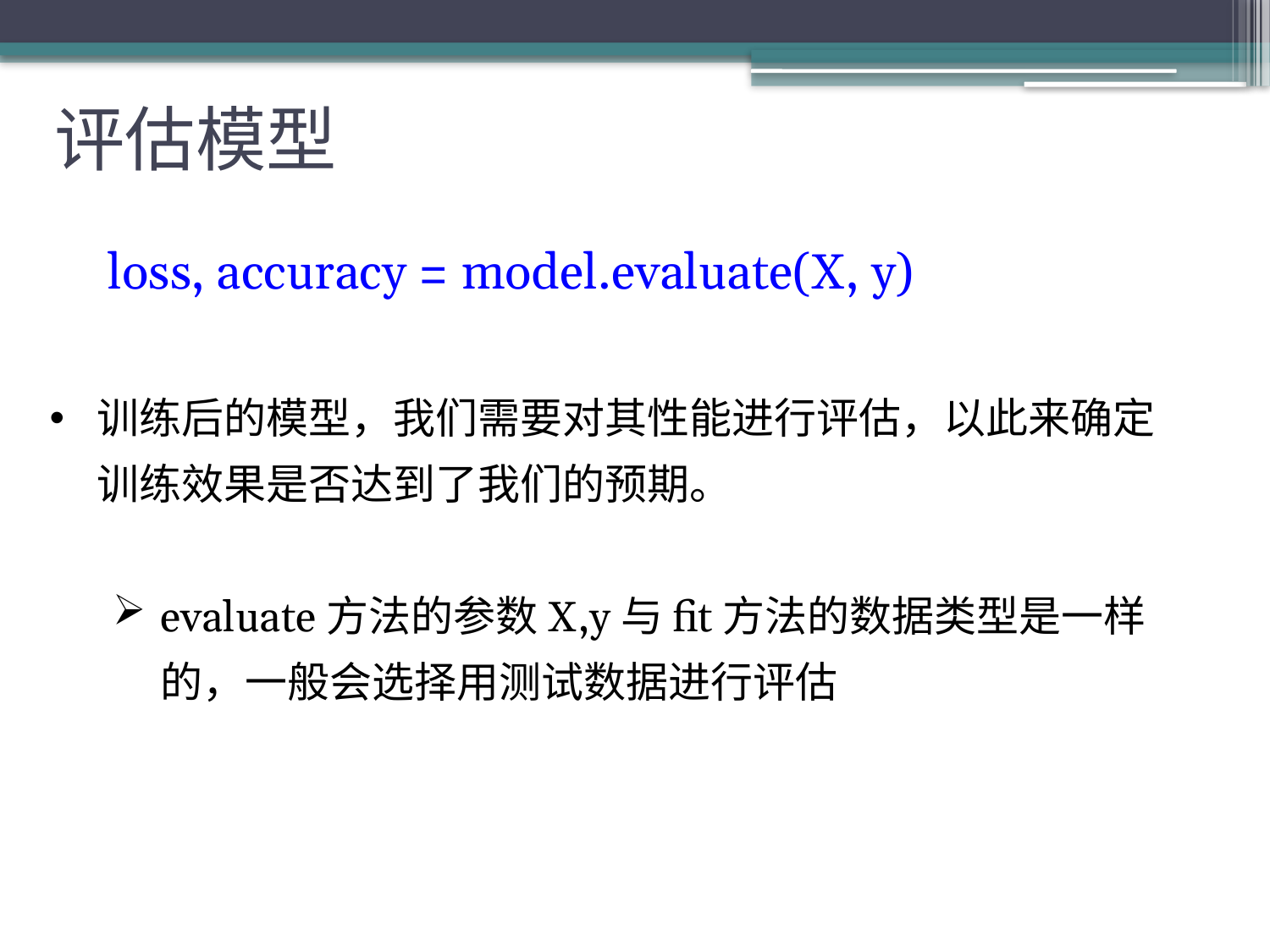

# 评估模型
|  | loss, accuracy = model.evaluate(X, y) |
| --- | --- |
训练后的模型，我们需要对其性能进行评估，以此来确定训练效果是否达到了我们的预期。

evaluate方法的参数X,y与fit方法的数据类型是一样的，一般会选择用测试数据进行评估